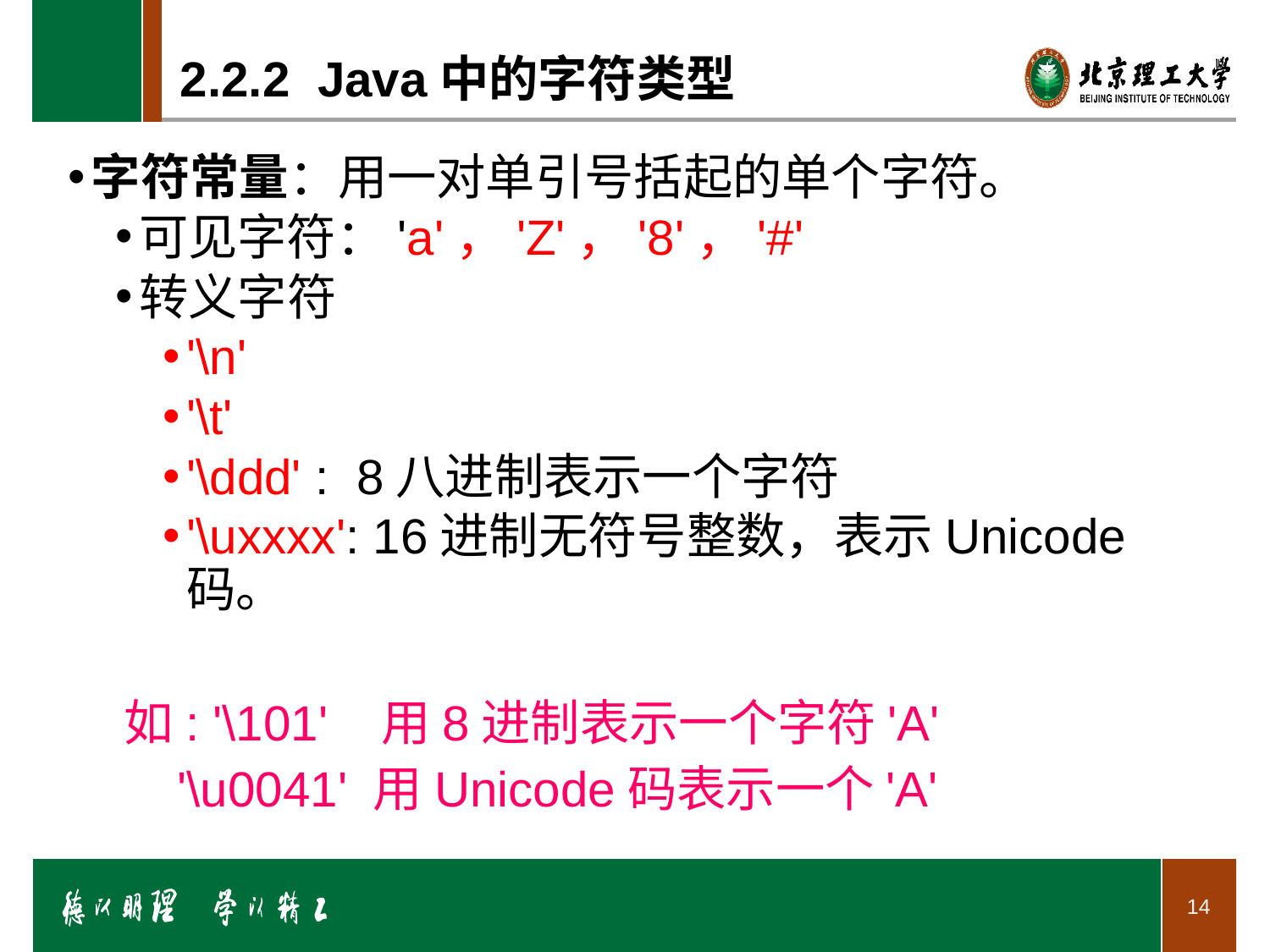

# 2.2.2  Java中的字符类型
字符常量：用一对单引号括起的单个字符。
可见字符：'a'，'Z'，'8'，'#'
转义字符
'\n'
'\t'
'\ddd' :  8八进制表示一个字符
'\uxxxx': 16进制无符号整数，表示Unicode码。

    如: '\101'   用8进制表示一个字符'A'
        '\u0041' 用Unicode码表示一个'A'